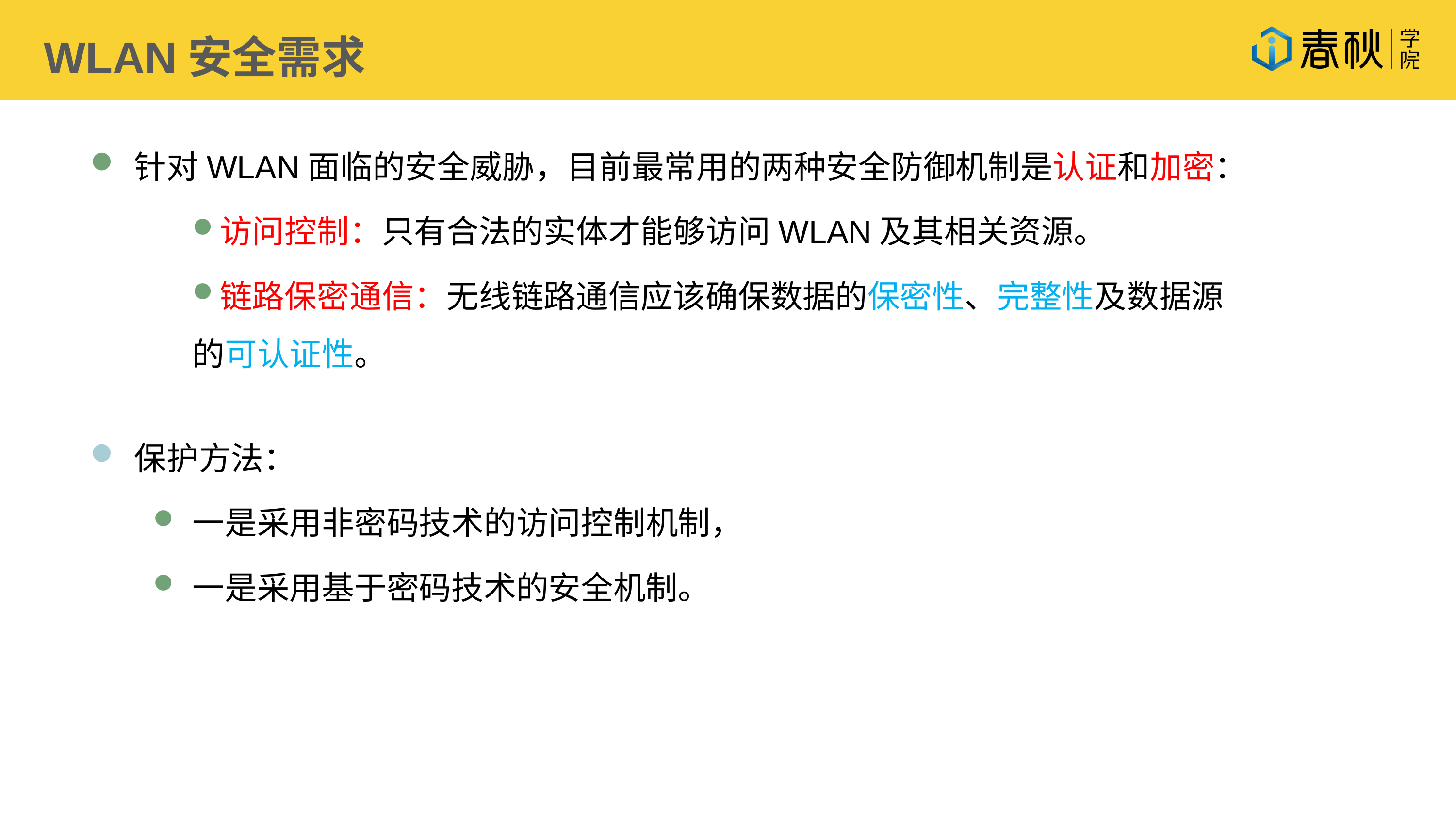

WLAN安全需求
针对WLAN面临的安全威胁，目前最常用的两种安全防御机制是认证和加密：
访问控制：只有合法的实体才能够访问WLAN及其相关资源。
链路保密通信：无线链路通信应该确保数据的保密性、完整性及数据源的可认证性。

保护方法：
一是采用非密码技术的访问控制机制，
一是采用基于密码技术的安全机制。